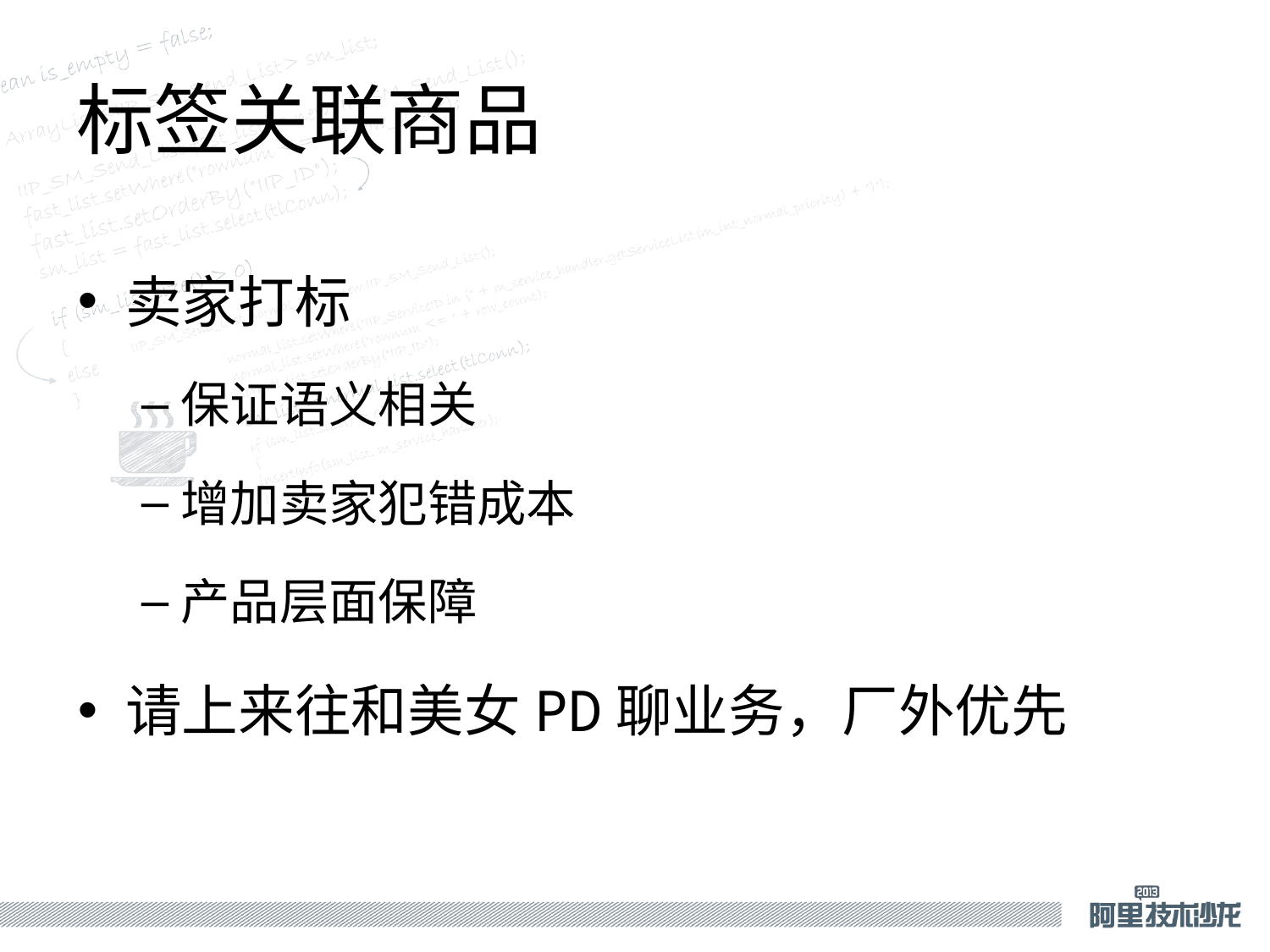

# 标签关联商品
卖家打标
保证语义相关
增加卖家犯错成本
产品层面保障
请上来往和美女PD聊业务，厂外优先